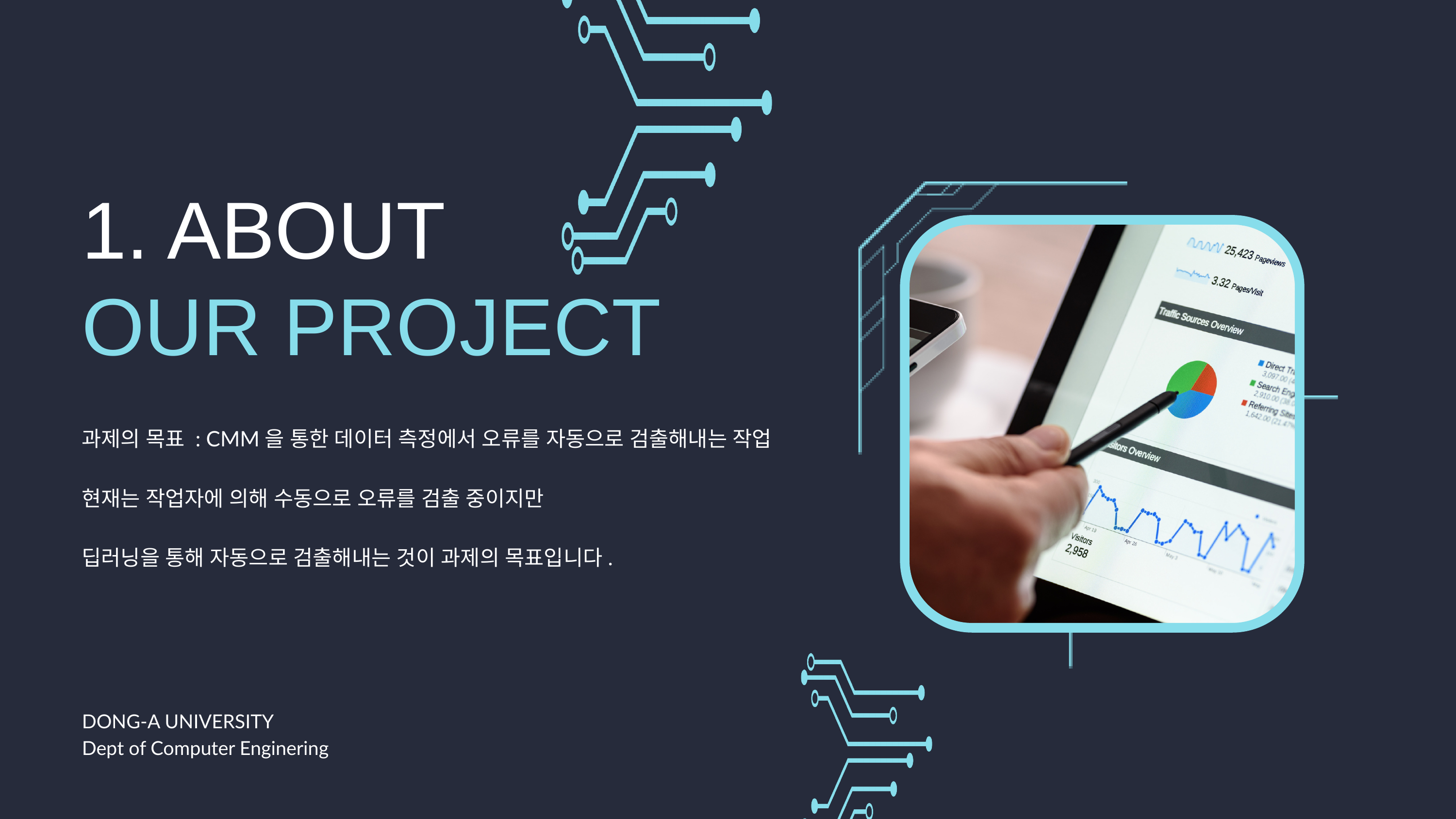

1. ABOUT

OUR PROJECT

과제의 목표 : CMM을 통한 데이터 측정에서 오류를 자동으로 검출해내는 작업

현재는 작업자에 의해 수동으로 오류를 검출 중이지만

딥러닝을 통해 자동으로 검출해내는 것이 과제의 목표입니다.

DONG-A UNIVERSITY
Dept of Computer Enginering